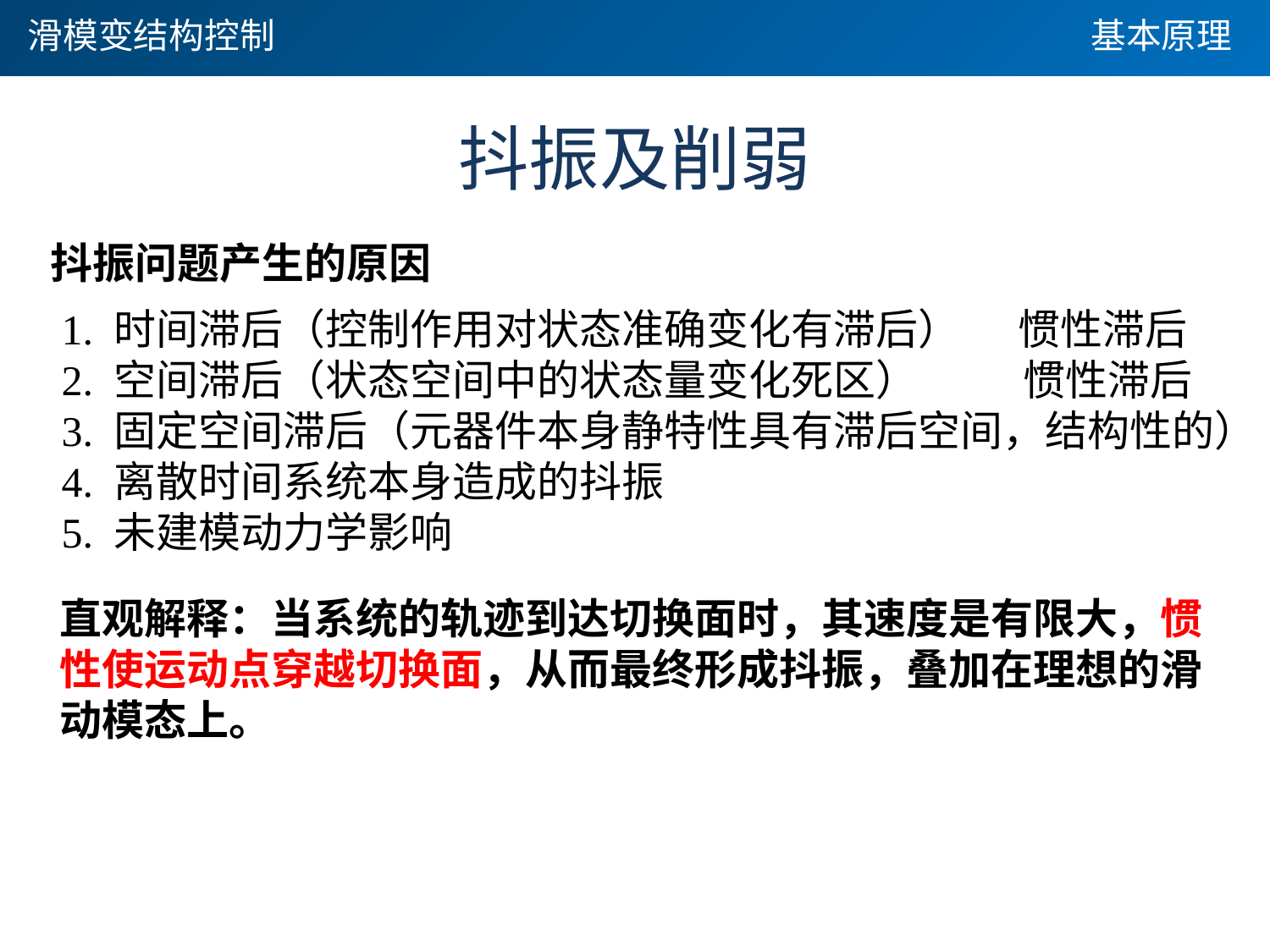

滑模变结构控制
基本原理
# 抖振及削弱
抖振问题产生的原因
1. 时间滞后（控制作用对状态准确变化有滞后）      惯性滞后
2. 空间滞后（状态空间中的状态量变化死区）           惯性滞后
3. 固定空间滞后（元器件本身静特性具有滞后空间，结构性的）
4. 离散时间系统本身造成的抖振
5. 未建模动力学影响
直观解释：当系统的轨迹到达切换面时，其速度是有限大，惯性使运动点穿越切换面，从而最终形成抖振，叠加在理想的滑动模态上。